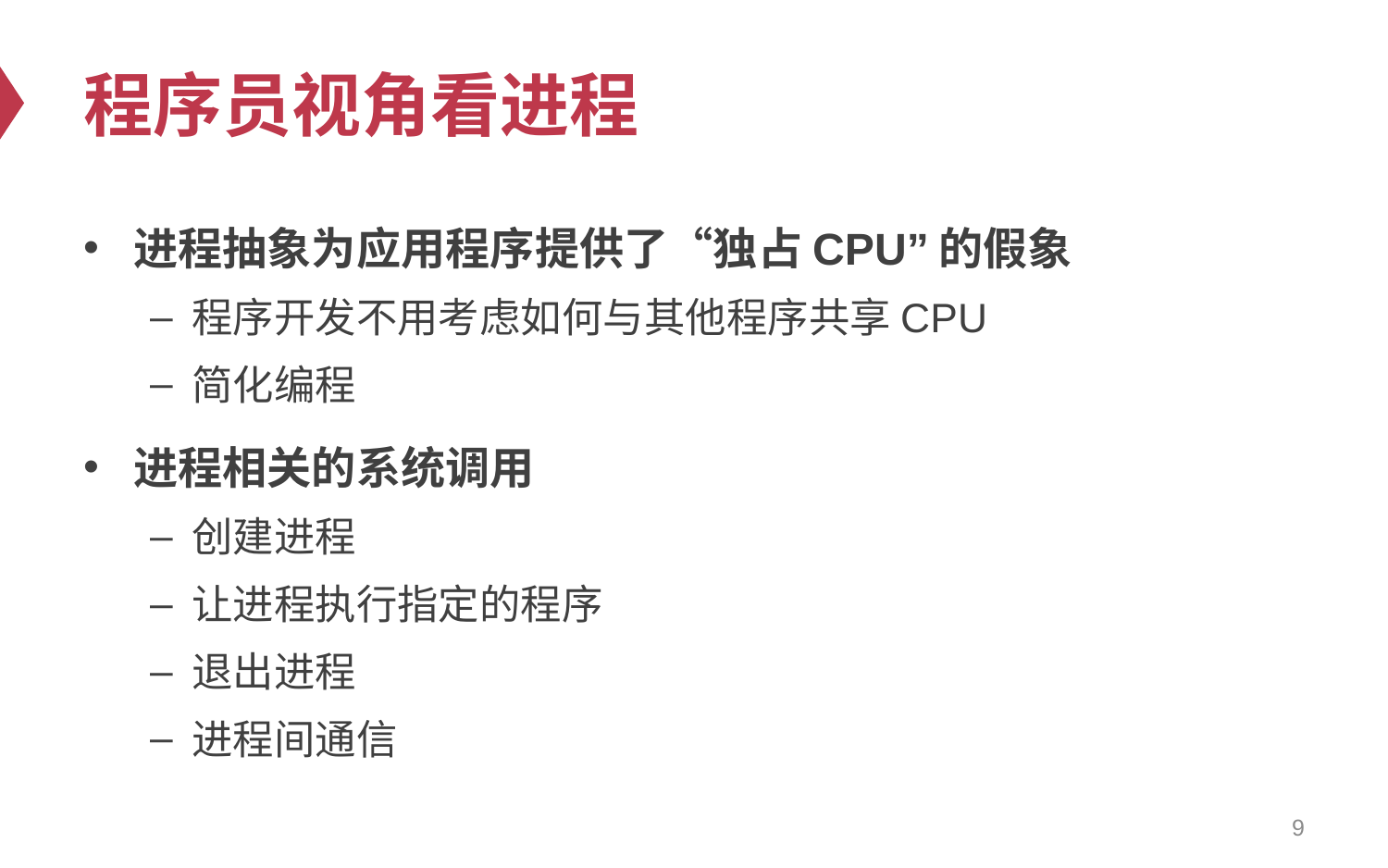

# 程序员视角看进程
进程抽象为应用程序提供了“独占CPU”的假象
程序开发不用考虑如何与其他程序共享CPU
简化编程
进程相关的系统调用
创建进程
让进程执行指定的程序
退出进程
进程间通信

9